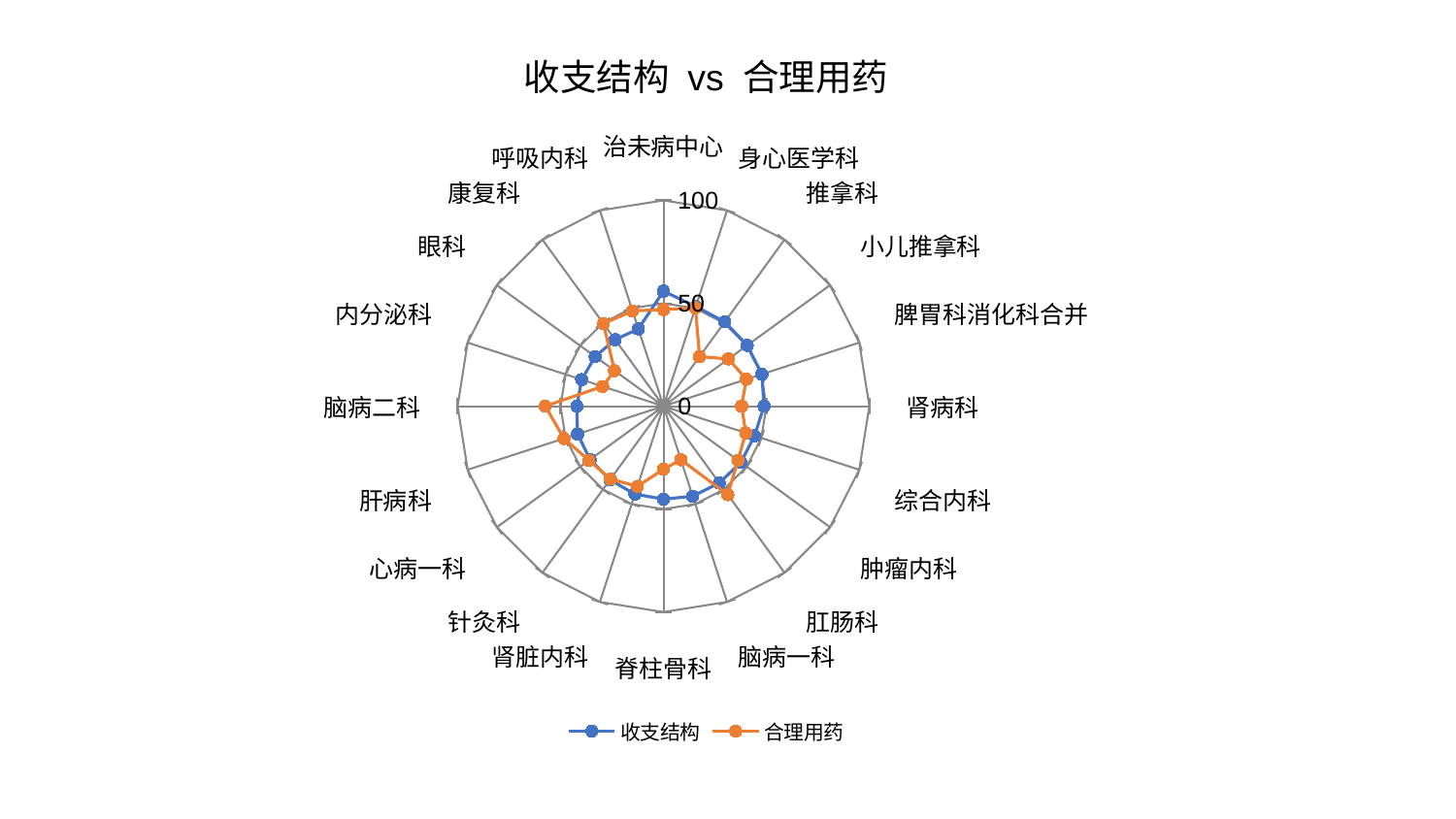

### Chart: 收支结构 vs 合理用药

| Category | 收支结构 | 合理用药 |
|---|---|---|
| 治未病中心 | 55.897779422189586 | 46.96666655954623 |
| 身心医学科 | 50.88027047713301 | 50.257544928536134 |
| 推拿科 | 50.67890006418836 | 29.795075018856927 |
| 小儿推拿科 | 50.306280232079715 | 39.0801619084617 |
| 脾胃科消化科合并 | 50.27853666411523 | 42.35513962317865 |
| 肾病科 | 48.85781462098681 | 37.95414749427009 |
| 综合内科 | 46.528746951998144 | 42.049526035777255 |
| 肿瘤内科 | 46.49043204853246 | 44.733991484619416 |
| 肛肠科 | 46.10653505729812 | 53.14737011409985 |
| 脑病一科 | 46.027339554523714 | 27.360189641330518 |
| 脊柱骨科 | 45.15597041179469 | 30.63403149295548 |
| 肾脏内科 | 44.9558557936254 | 40.97149646495198 |
| 针灸科 | 44.20744132652655 | 43.80106849922212 |
| 心病一科 | 44.047589633216084 | 44.796360562278394 |
| 肝病科 | 43.88609946328319 | 50.81323341828407 |
| 脑病二科 | 42.07166798919455 | 57.439067407476145 |
| 内分泌科 | 41.78631622217026 | 31.08094958317828 |
| 眼科 | 41.052118435018116 | 29.416773206020817 |
| 康复科 | 39.98143668750646 | 49.59964123346576 |
| 呼吸内科 | 39.484387373993144 | 48.65486043653769 |
135